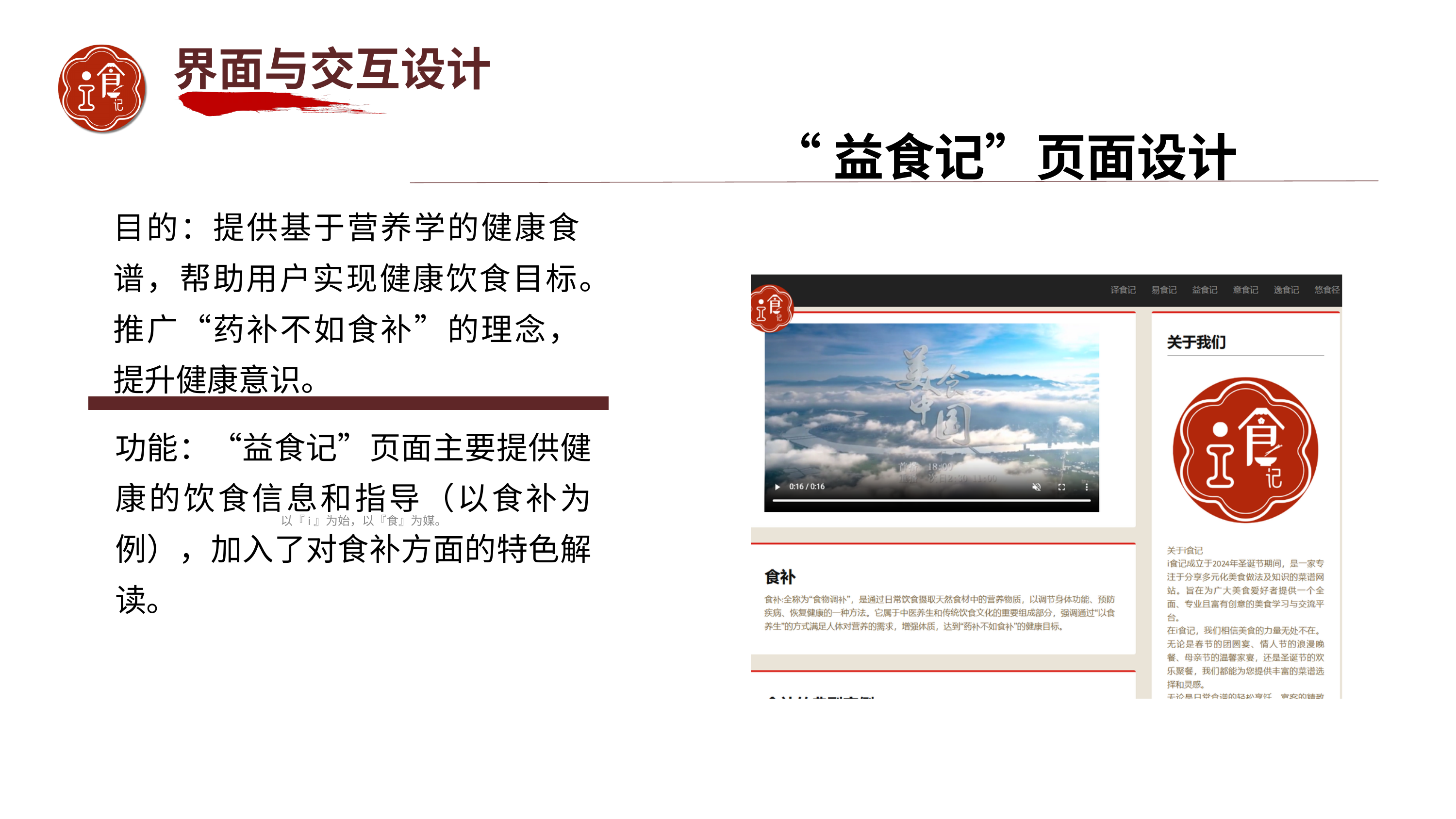

界面与交互设计

“益食记”页面设计

目的：提供基于营养学的健康食谱，帮助用户实现健康饮食目标。推广“药补不如食补”的理念，提升健康意识。

功能：“益食记”页面主要提供健康的饮食信息和指导（以食补为例），加入了对食补方面的特色解读。

以『i』为始，以『食』为媒。